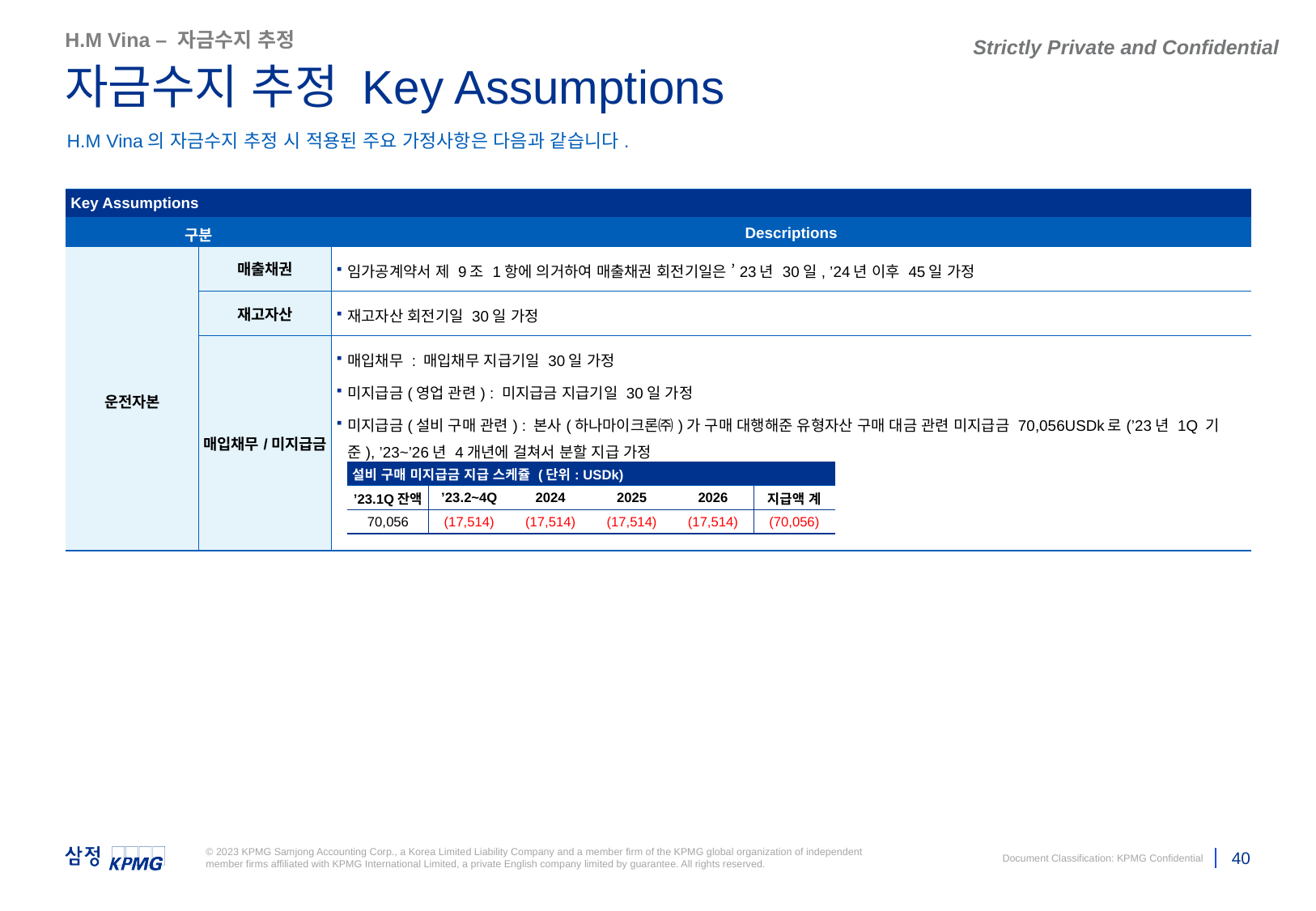

H.M Vina – 자금수지 추정
자금수지 추정 Key Assumptions
H.M Vina의 자금수지 추정 시 적용된 주요 가정사항은 다음과 같습니다.
| Key Assumptions |  |  |
| --- | --- | --- |
| 구분 |  | Descriptions |
| 운전자본 | 매출채권 | 임가공계약서 제 9조 1항에 의거하여 매출채권 회전기일은 ’23년 30일, ’24년 이후 45일 가정 |
|  | 재고자산 | 재고자산 회전기일 30일 가정 |
|  | 매입채무/미지급금 | 매입채무 : 매입채무 지급기일 30일 가정 미지급금(영업 관련) : 미지급금 지급기일 30일 가정 미지급금(설비 구매 관련) : 본사(하나마이크론㈜)가 구매 대행해준 유형자산 구매 대금 관련 미지급금 70,056USDk로(’23년 1Q 기준), ’23~’26년 4개년에 걸쳐서 분할 지급 가정 |
| 설비 구매 미지급금 지급 스케쥴 (단위: USDk) |  |  |  |  |  |
| --- | --- | --- | --- | --- | --- |
| ’23.1Q잔액 | ’23.2~4Q | 2024 | 2025 | 2026 | 지급액 계 |
| 70,056 | (17,514) | (17,514) | (17,514) | (17,514) | (70,056) |